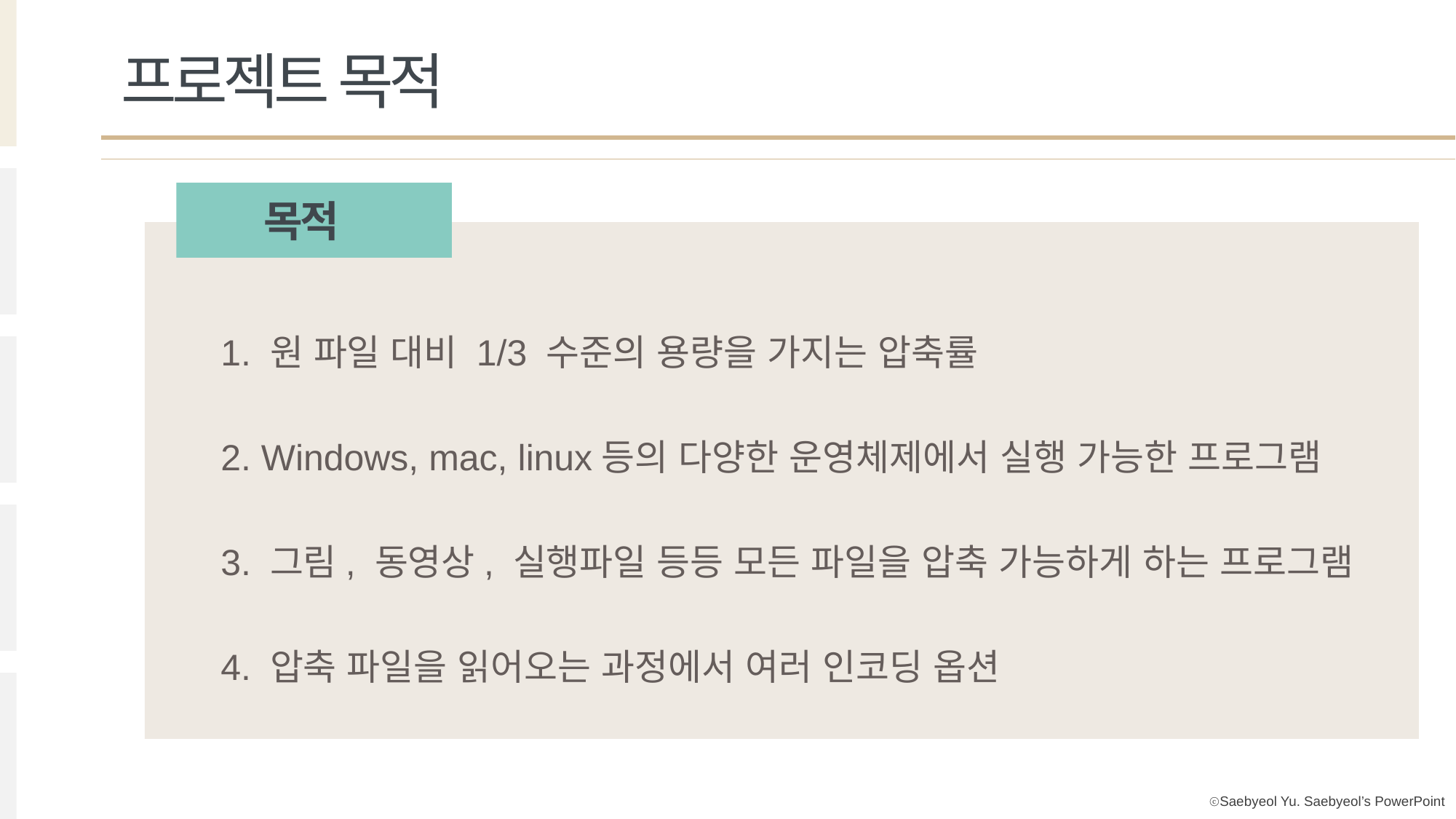

프로젝트 목적

목적

1. 원 파일 대비 1/3 수준의 용량을 가지는 압축률

2. Windows, mac, linux등의 다양한 운영체제에서 실행 가능한 프로그램

3. 그림, 동영상, 실행파일 등등 모든 파일을 압축 가능하게 하는 프로그램

4. 압축 파일을 읽어오는 과정에서 여러 인코딩 옵션